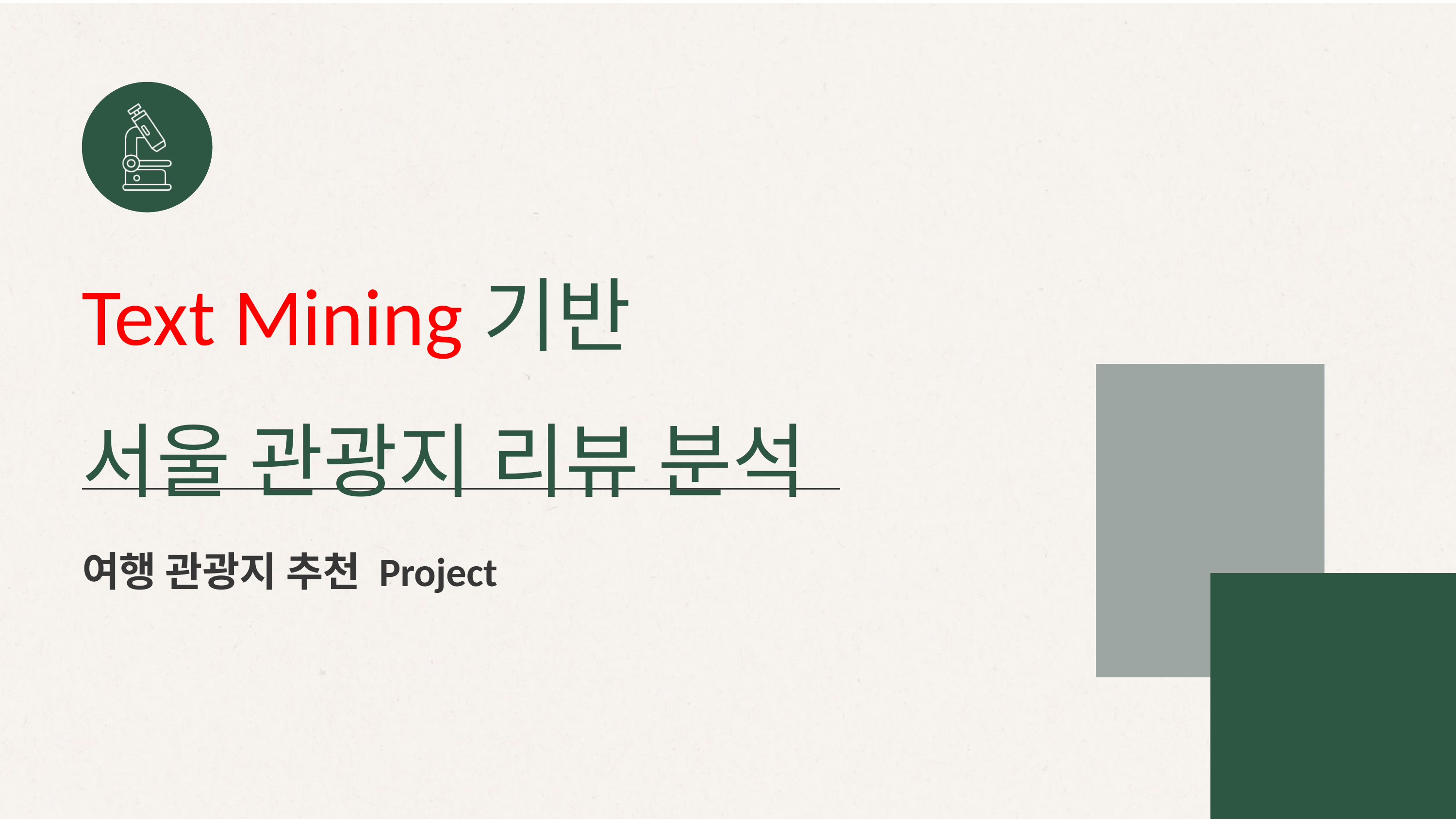

Text Mining기반
서울 관광지 리뷰 분석

여행 관광지 추천 Project